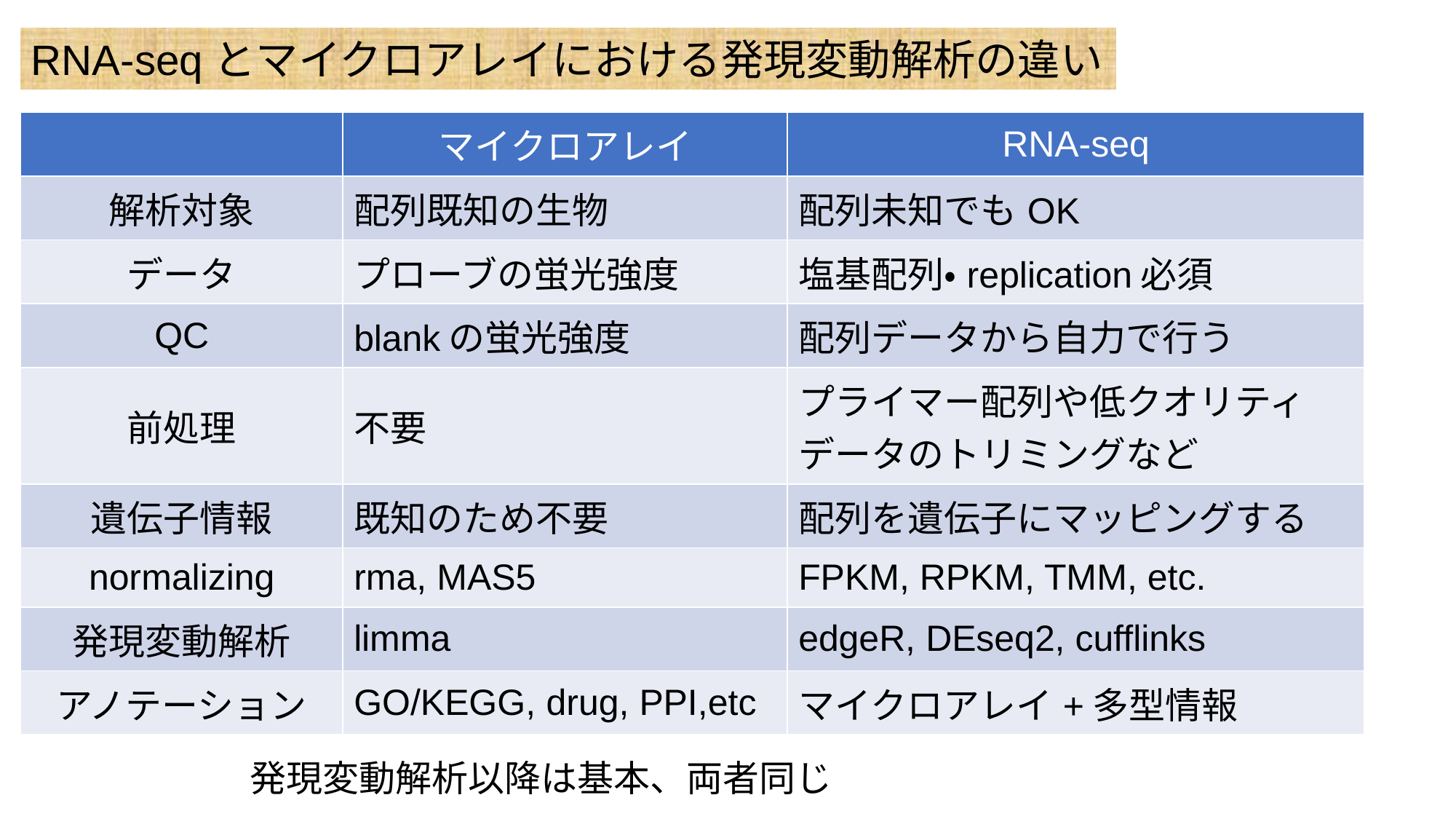

RNA-seqとマイクロアレイにおける発現変動解析の違い
|  | マイクロアレイ | RNA-seq |
| --- | --- | --- |
| 解析対象 | 配列既知の生物 | 配列未知でもOK |
| データ | プローブの蛍光強度 | 塩基配列・replication必須 |
| QC | blankの蛍光強度 | 配列データから自力で行う |
| 前処理 | 不要 | プライマー配列や低クオリティデータのトリミングなど |
| 遺伝子情報 | 既知のため不要 | 配列を遺伝子にマッピングする |
| normalizing | rma, MAS5 | FPKM, RPKM, TMM, etc. |
| 発現変動解析 | limma | edgeR, DEseq2, cufflinks |
| アノテーション | GO/KEGG, drug, PPI,etc | マイクロアレイ+多型情報 |
発現変動解析以降は基本、両者同じ